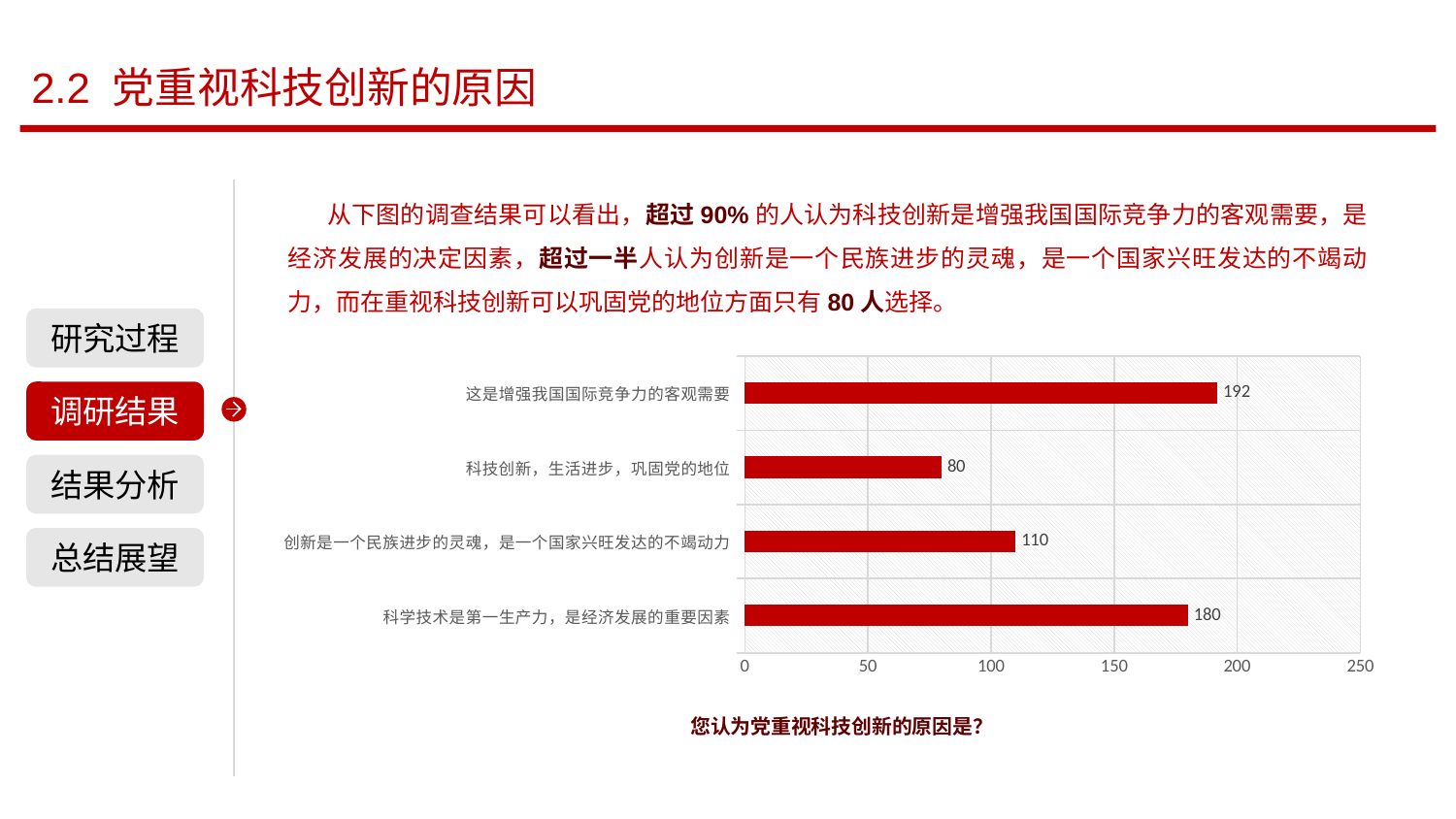

2.2 党重视科技创新的原因

      从下图的调查结果可以看出，超过90%的人认为科技创新是增强我国国际竞争力的客观需要，是经济发展的决定因素，超过一半人认为创新是一个民族进步的灵魂，是一个国家兴旺发达的不竭动力，而在重视科技创新可以巩固党的地位方面只有80人选择。
研究过程

### Chart

| Category | 党重视科技创新的原因 |
|---|---|
| 科学技术是第一生产力，是经济发展的重要因素 | 180.0 |
| 创新是一个民族进步的灵魂，是一个国家兴旺发达的不竭动力 | 110.0 |
| 科技创新，生活进步，巩固党的地位 | 80.0 |
| 这是增强我国国际竞争力的客观需要 | 192.0 |
调研结果

结果分析
总结展望
您认为党重视科技创新的原因是？